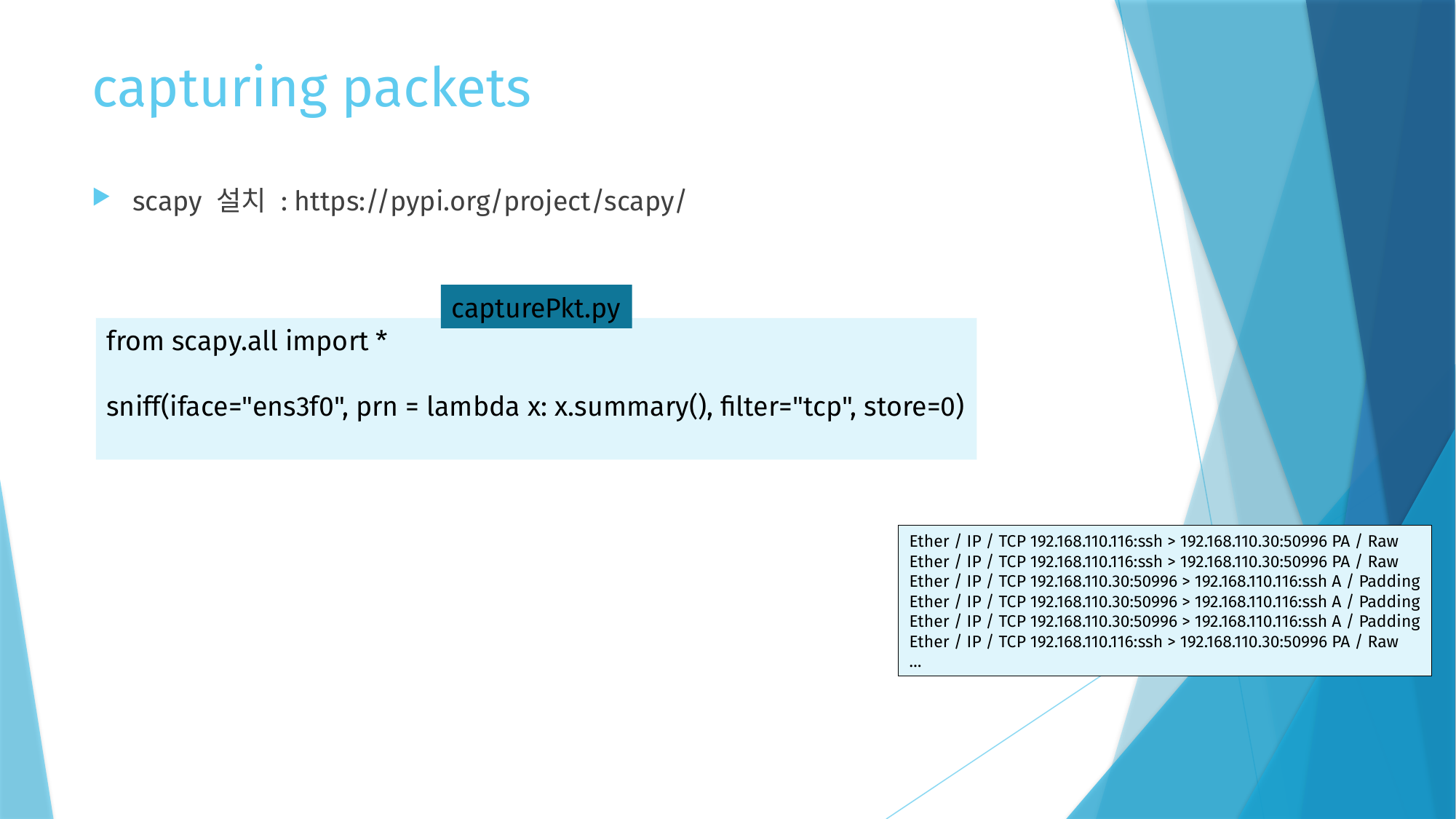

# capturing packets
scapy 설치 : https://pypi.org/project/scapy/
capturePkt.py
from scapy.all import *

sniff(iface="ens3f0", prn = lambda x: x.summary(), filter="tcp", store=0)

Ether / IP / TCP 192.168.110.116:ssh > 192.168.110.30:50996 PA / Raw
Ether / IP / TCP 192.168.110.116:ssh > 192.168.110.30:50996 PA / Raw
Ether / IP / TCP 192.168.110.30:50996 > 192.168.110.116:ssh A / Padding
Ether / IP / TCP 192.168.110.30:50996 > 192.168.110.116:ssh A / Padding
Ether / IP / TCP 192.168.110.30:50996 > 192.168.110.116:ssh A / Padding
Ether / IP / TCP 192.168.110.116:ssh > 192.168.110.30:50996 PA / Raw
…